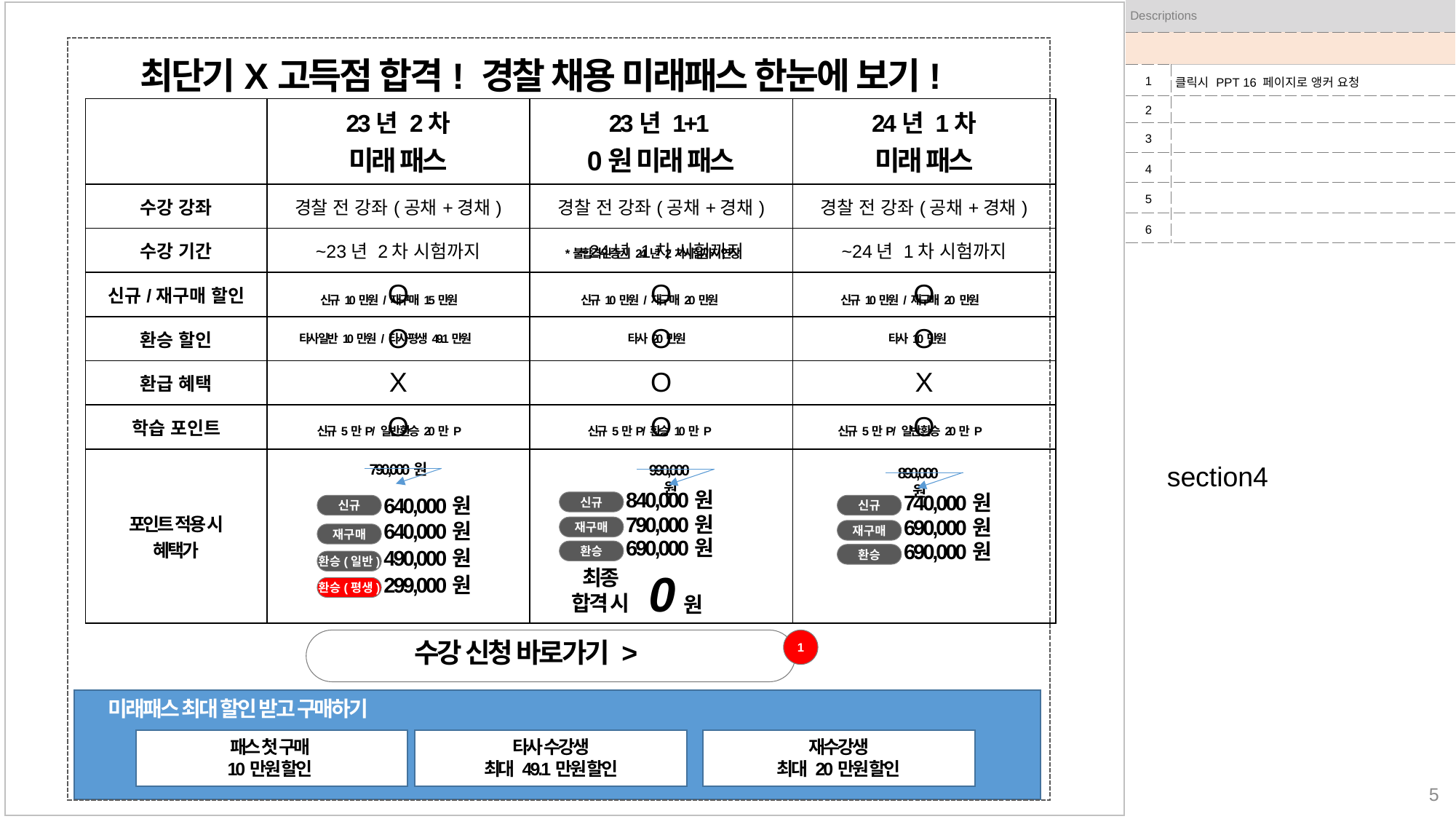

| Descriptions |  |
| --- | --- |
|  |  |
| 1 | 클릭시 PPT 16 페이지로 앵커 요청 |
| 2 |  |
| 3 |  |
| 4 |  |
| 5 |  |
| 6 |  |

최단기X고득점 합격! 경찰 채용 미래패스 한눈에 보기!
|  | 23년 2차 미래 패스 | 23년 1+1 0원 미래 패스 | 24년 1차 미래 패스 |
| --- | --- | --- | --- |
| 수강 강좌 | 경찰 전 강좌(공채+경채) | 경찰 전 강좌(공채+경채) | 경찰 전 강좌(공채+경채) |
| 수강 기간 | ~23년 2차 시험까지 | ~24년 1차 시험까지 | ~24년 1차 시험까지 |
| 신규/재구매 할인 | O | O | O |
| 환승 할인 | O | O | O |
| 환급 혜택 | X | O | X |
| 학습 포인트 | O | O | O |
| 포인트 적용 시 혜택가 |  |  |  |
*불합격 인증 시 24년 2차시험까지 연장
신규 10만원 / 재구매 15만원
신규 10만원 / 재구매 20만원
신규 10만원 / 재구매 20 만원
타사 일반 10만원 / 타사 평생 49.1만원
타사 20만원
타사 10만원
신규 5만P /  일반 환승 20만 P
신규 5만P / 환승 10만 P
신규 5만P /  일반 환승 20만 P
section4
790,000원
990,000원
890,000원
840,000원
740,000원
640,000원
신규
신규
신규
790,000원
690,000원
640,000원
재구매
재구매
재구매
690,000원
690,000원
490,000원
환승
환승
환승(일반)
0
최종
합격 시
299,000원
환승(평생)
원
1

수강 신청 바로가기 >

미래패스 최대 할인 받고 구매하기
패스 첫 구매
10만원 할인
타사 수강생
최대 49.1만원 할인
재수강생
최대 20만원 할인

5